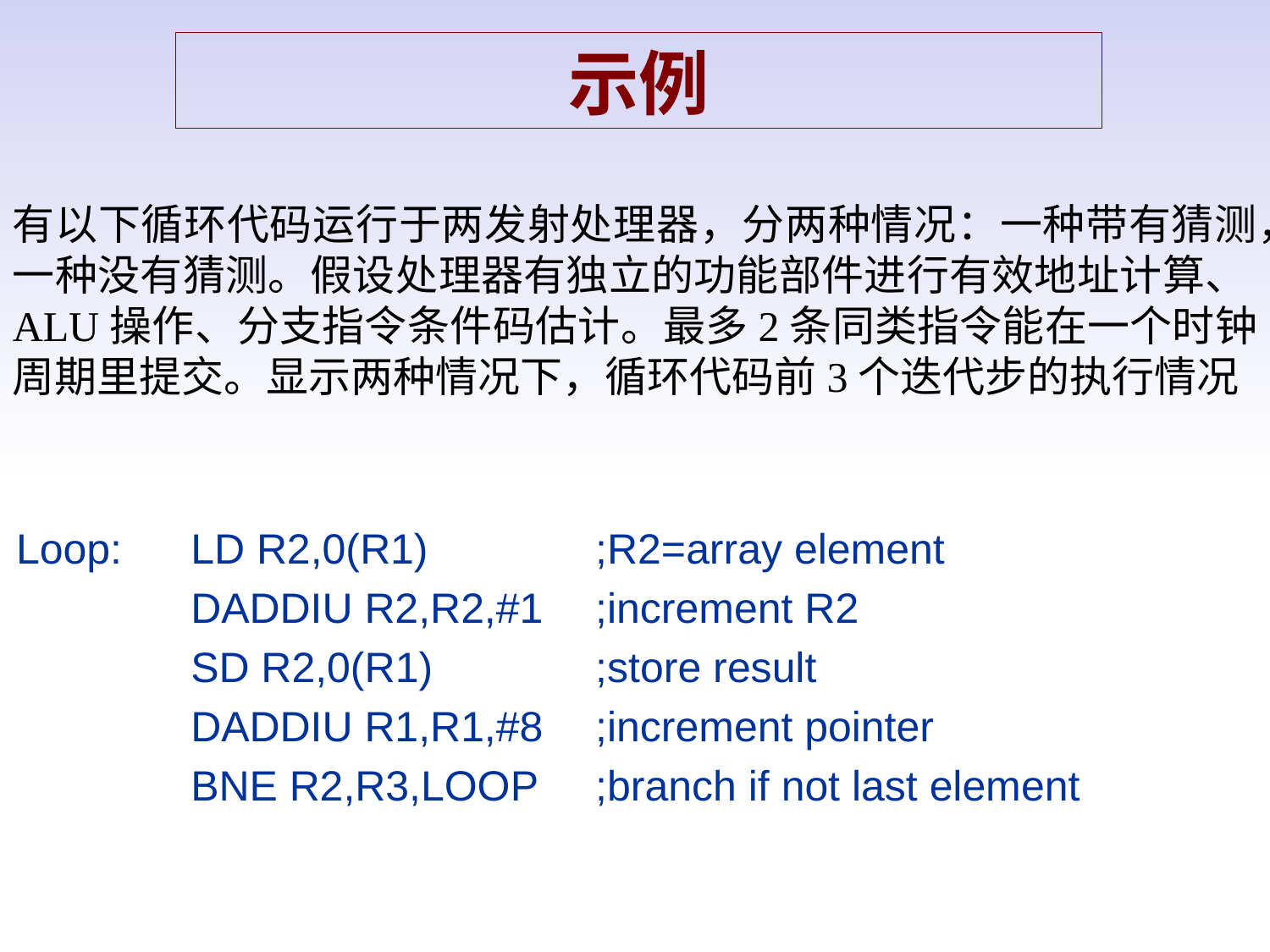

示例
有以下循环代码运行于两发射处理器，分两种情况：一种带有猜测，一种没有猜测。假设处理器有独立的功能部件进行有效地址计算、ALU操作、分支指令条件码估计。最多2条同类指令能在一个时钟周期里提交。显示两种情况下，循环代码前3个迭代步的执行情况

Loop:	LD R2,0(R1)		  ;R2=array element
		DADDIU R2,R2,#1	  ;increment R2
		SD R2,0(R1)		  ;store result
		DADDIU R1,R1,#8	  ;increment pointer
		BNE R2,R3,LOOP	  ;branch if not last element